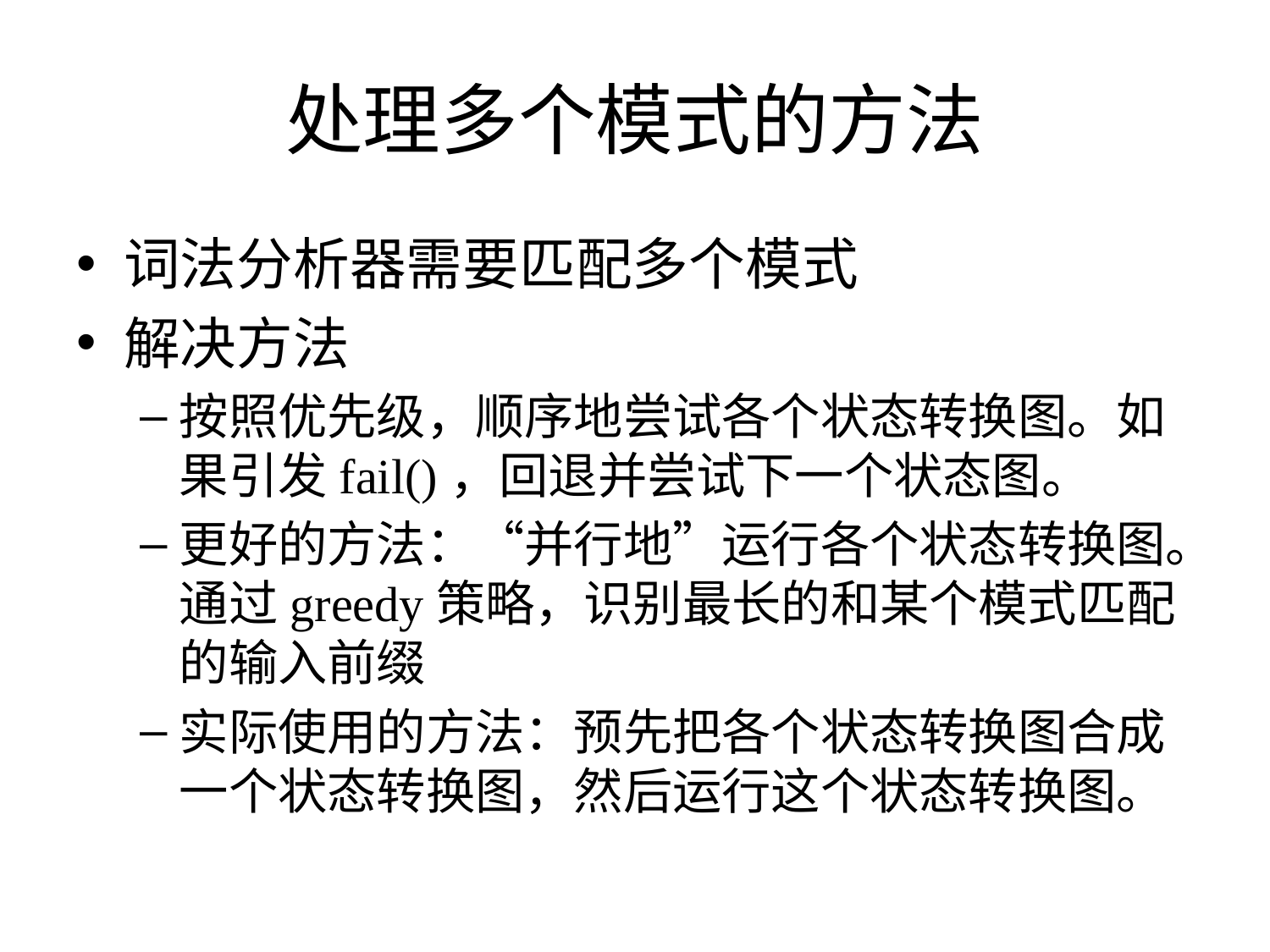

# 处理多个模式的方法
词法分析器需要匹配多个模式
解决方法
按照优先级，顺序地尝试各个状态转换图。如果引发fail()，回退并尝试下一个状态图。
更好的方法：“并行地”运行各个状态转换图。通过greedy策略，识别最长的和某个模式匹配的输入前缀
实际使用的方法：预先把各个状态转换图合成一个状态转换图，然后运行这个状态转换图。